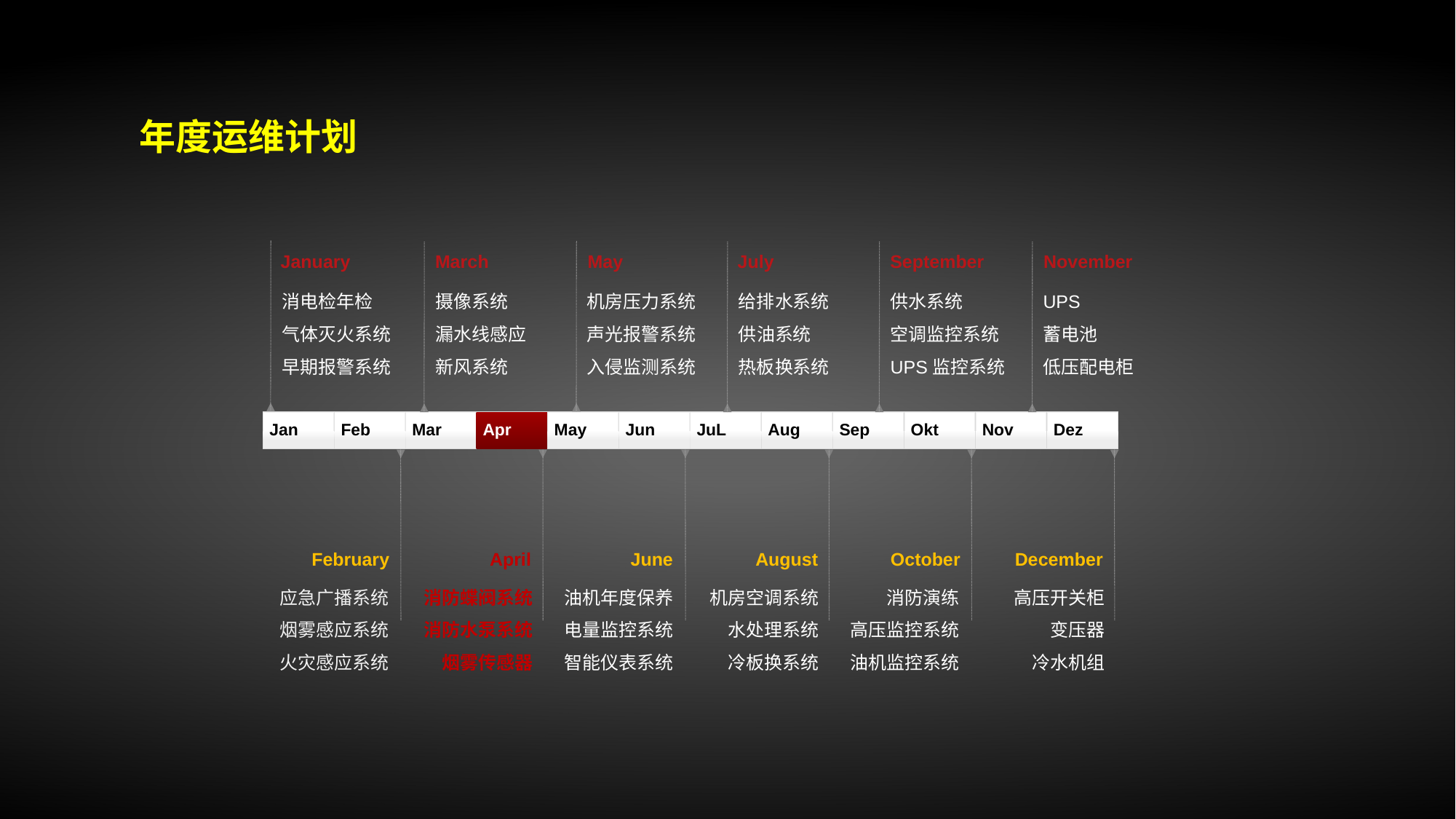

年度运维计划

January
March
May
July
September
November
消电检年检
气体灭火系统
早期报警系统
摄像系统
漏水线感应
新风系统
机房压力系统
声光报警系统
入侵监测系统
给排水系统
供油系统
热板换系统
供水系统
空调监控系统
UPS监控系统
UPS
蓄电池
低压配电柜

Jan

Feb

Mar

Apr

May

Jun

JuL

Aug

Sep

Okt

Nov

Dez

February
April
June
August
October
December
应急广播系统
烟雾感应系统
火灾感应系统
消防蝶阀系统
消防水泵系统
烟雾传感器
油机年度保养
电量监控系统
智能仪表系统
机房空调系统
水处理系统
冷板换系统
消防演练
高压监控系统
油机监控系统
高压开关柜
变压器
冷水机组